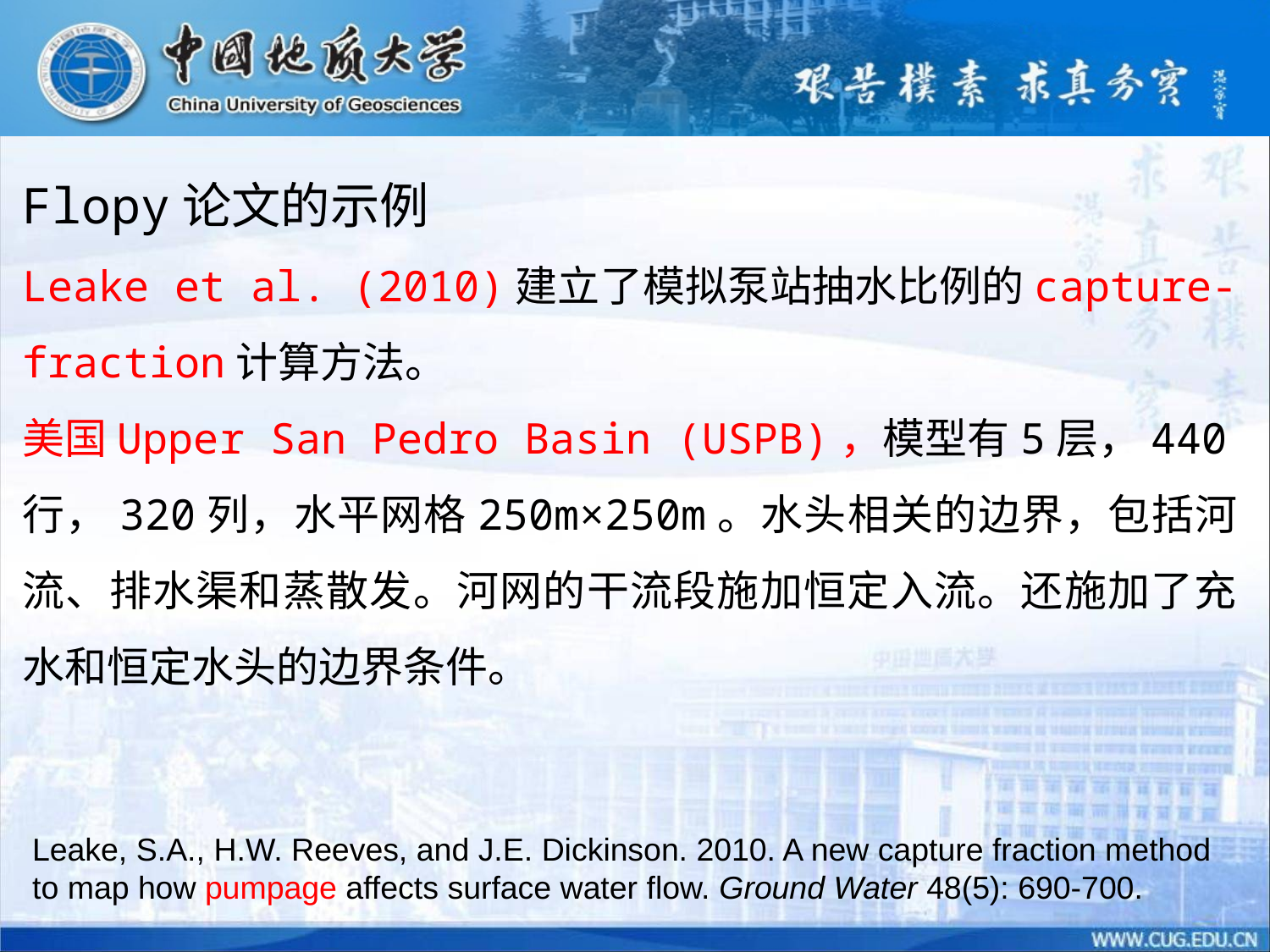

Flopy论文的示例
Leake et al. (2010)建立了模拟泵站抽水比例的capture-fraction计算方法。
美国Upper San Pedro Basin (USPB)，模型有5层，440行，320列，水平网格250m×250m。水头相关的边界，包括河流、排水渠和蒸散发。河网的干流段施加恒定入流。还施加了充水和恒定水头的边界条件。

Leake, S.A., H.W. Reeves, and J.E. Dickinson. 2010. A new capture fraction method to map how pumpage affects surface water flow. Ground Water 48(5): 690-700.